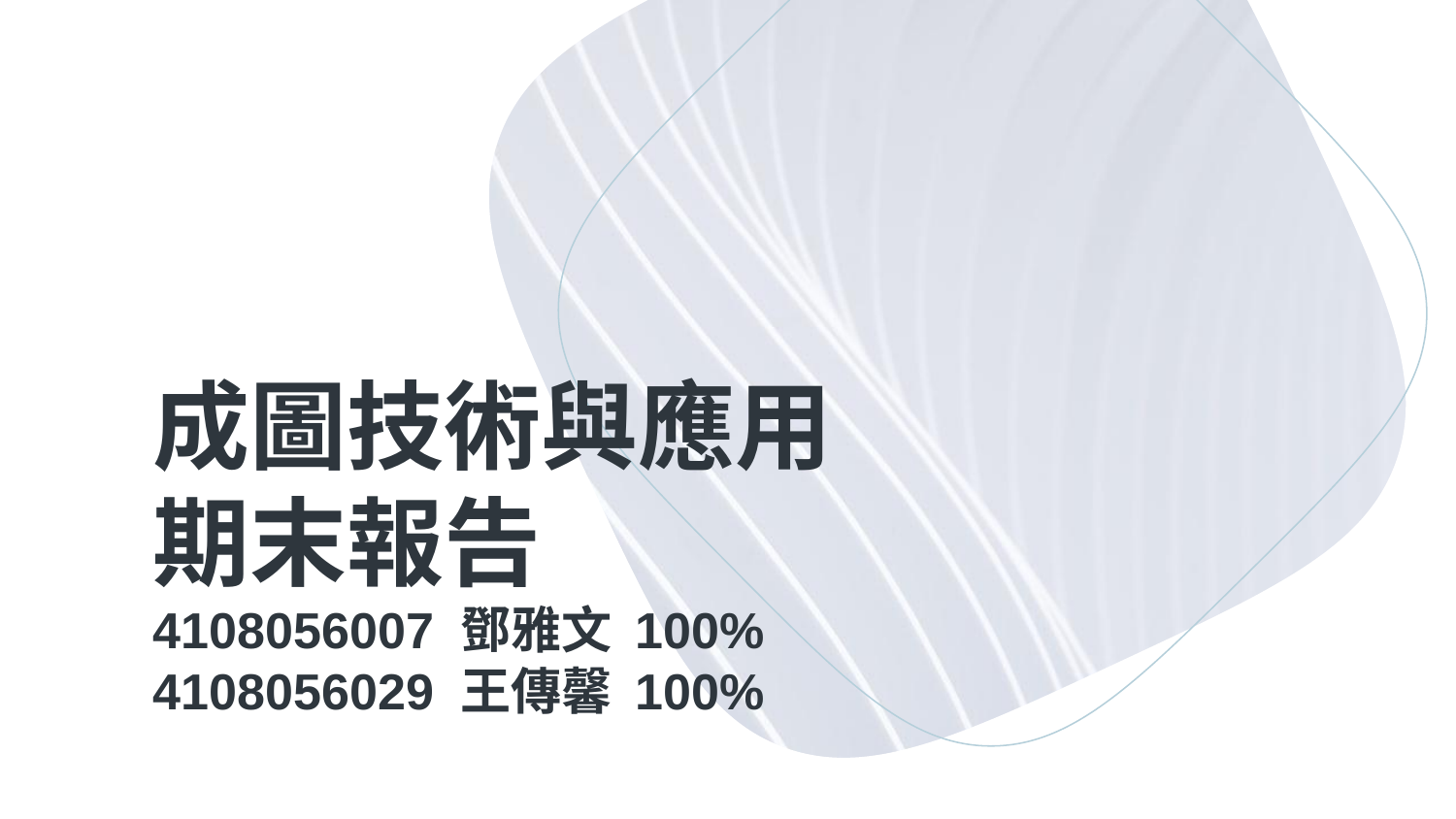

# 成圖技術與應用
期末報告
4108056007 鄧雅文 100%
4108056029 王傳馨 100%